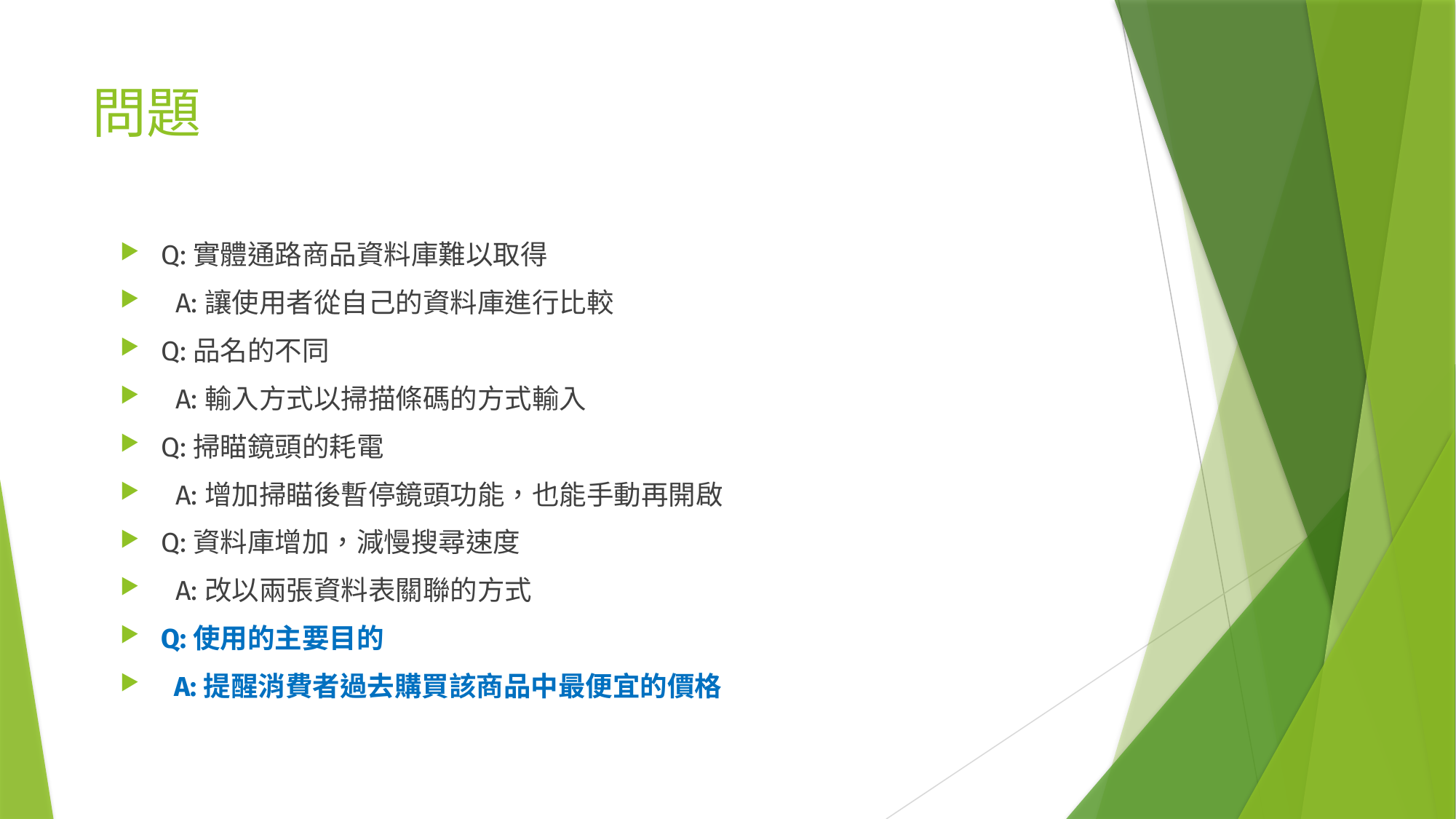

# 問題
Q:實體通路商品資料庫難以取得
  A:讓使用者從自己的資料庫進行比較
Q:品名的不同
  A:輸入方式以掃描條碼的方式輸入
Q:掃瞄鏡頭的耗電
  A:增加掃瞄後暫停鏡頭功能，也能手動再開啟
Q:資料庫增加，減慢搜尋速度
  A:改以兩張資料表關聯的方式
Q:使用的主要目的
  A:提醒消費者過去購買該商品中最便宜的價格